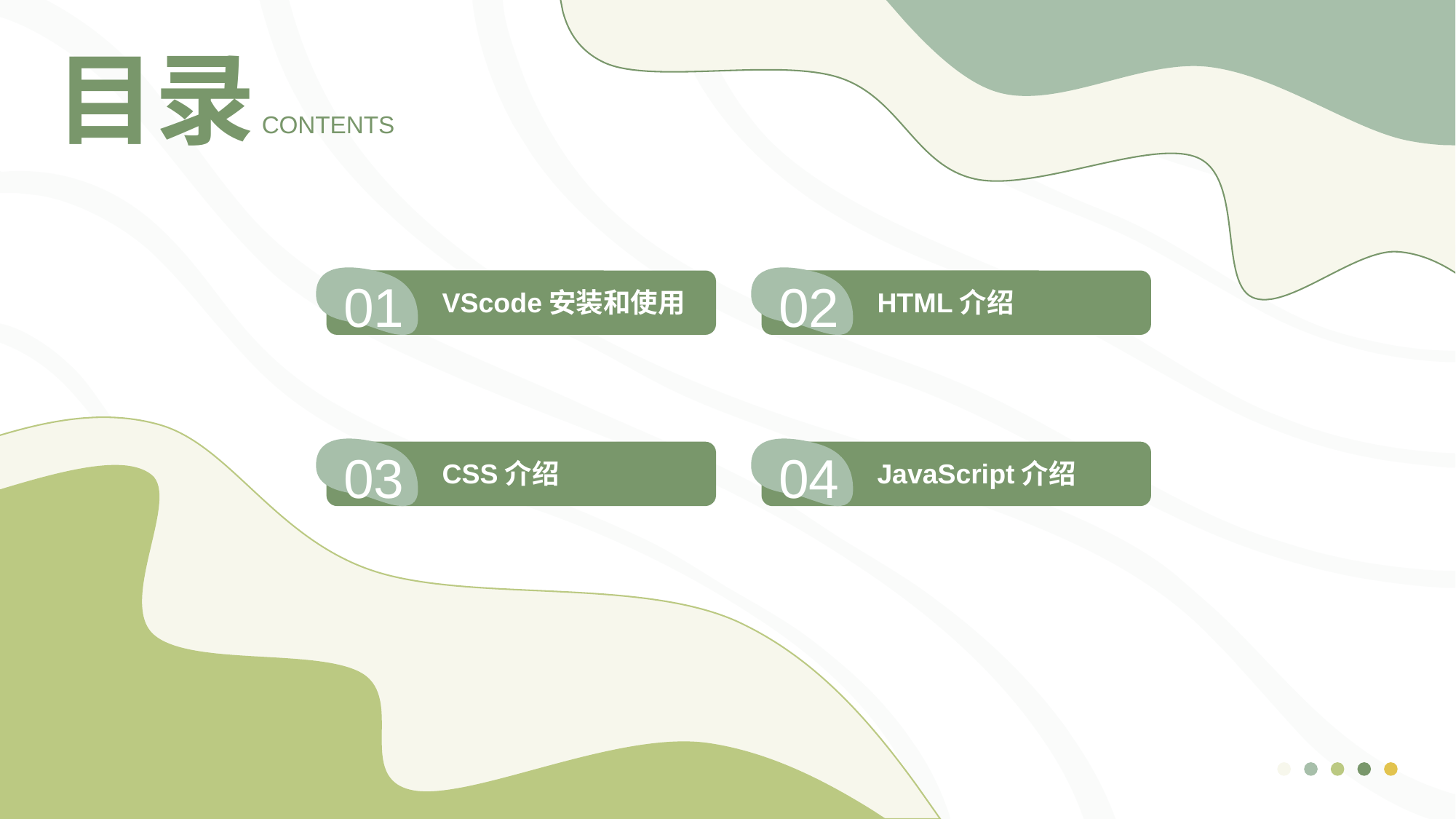

目录
CONTENTS

01

02

VScode安装和使用
HTML介绍

03

04

CSS介绍
JavaScript介绍